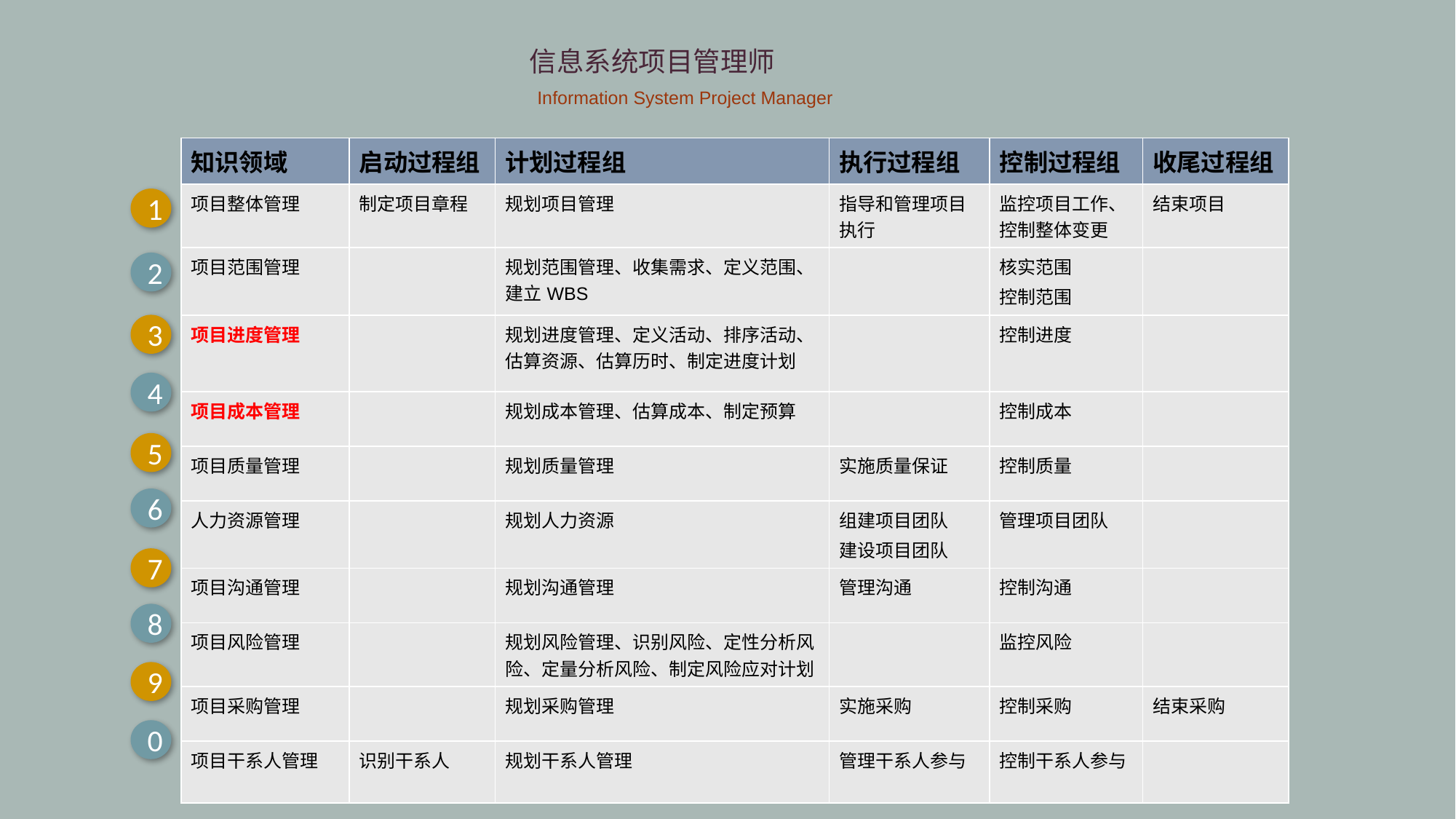

信息系统项目管理师
 Information System Project Manager
| 知识领域 | 启动过程组 | 计划过程组 | 执行过程组 | 控制过程组 | 收尾过程组 |
| --- | --- | --- | --- | --- | --- |
| 项目整体管理 | 制定项目章程 | 规划项目管理 | 指导和管理项目执行 | 监控项目工作、控制整体变更 | 结束项目 |
| 项目范围管理 |  | 规划范围管理、收集需求、定义范围、建立WBS |  | 核实范围 控制范围 |  |
| 项目进度管理 |  | 规划进度管理、定义活动、排序活动、估算资源、估算历时、制定进度计划 |  | 控制进度 |  |
| 项目成本管理 |  | 规划成本管理、估算成本、制定预算 |  | 控制成本 |  |
| 项目质量管理 |  | 规划质量管理 | 实施质量保证 | 控制质量 |  |
| 人力资源管理 |  | 规划人力资源 | 组建项目团队 建设项目团队 | 管理项目团队 |  |
| 项目沟通管理 |  | 规划沟通管理 | 管理沟通 | 控制沟通 |  |
| 项目风险管理 |  | 规划风险管理、识别风险、定性分析风险、定量分析风险、制定风险应对计划 |  | 监控风险 |  |
| 项目采购管理 |  | 规划采购管理 | 实施采购 | 控制采购 | 结束采购 |
| 项目干系人管理 | 识别干系人 | 规划干系人管理 | 管理干系人参与 | 控制干系人参与 |  |
1
2
3
4
5
6
7
8
9
0